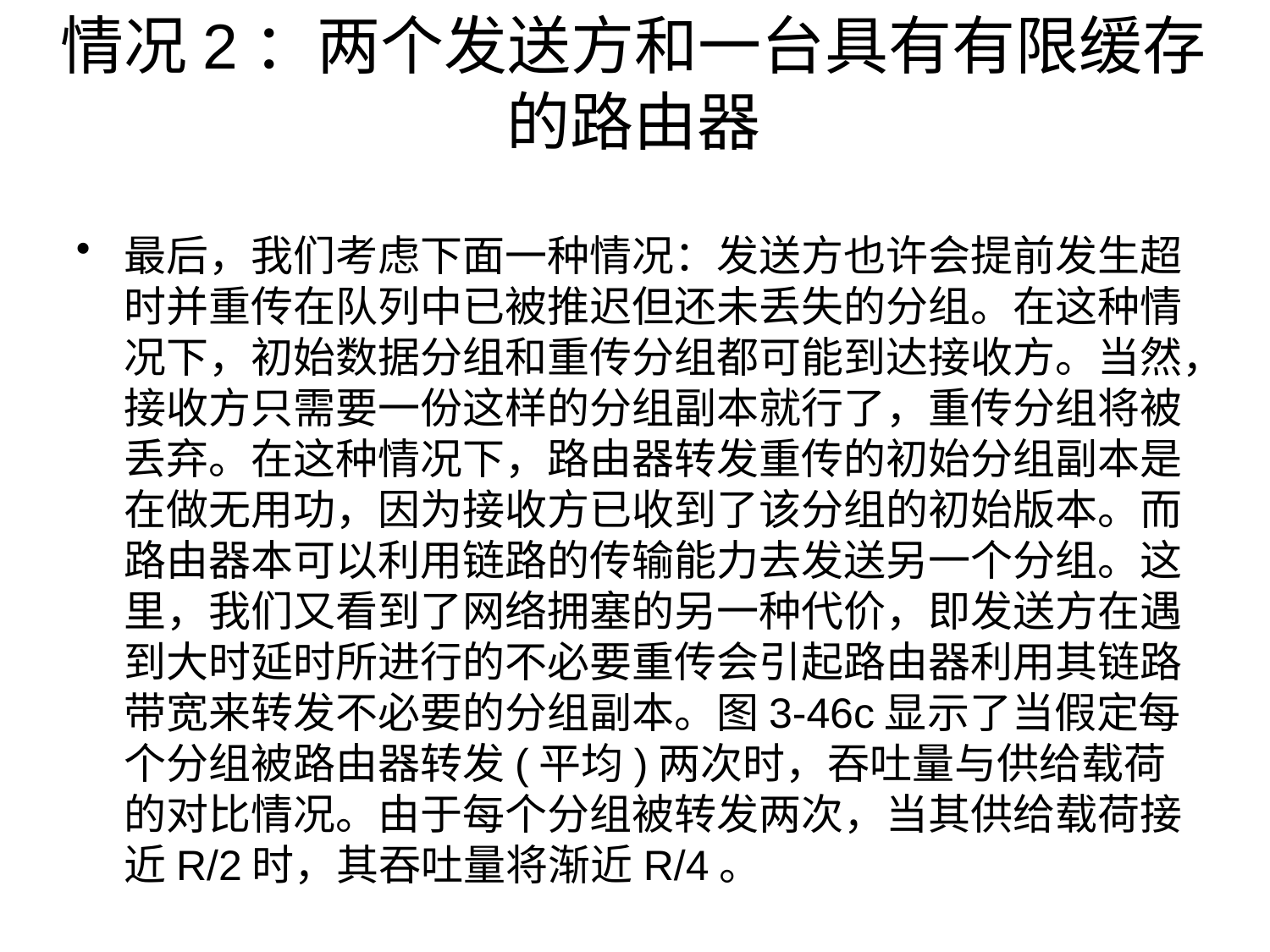

# 情况2：两个发送方和一台具有有限缓存的路由器
最后，我们考虑下面一种情况：发送方也许会提前发生超时并重传在队列中已被推迟但还未丢失的分组。在这种情况下，初始数据分组和重传分组都可能到达接收方。当然，接收方只需要一份这样的分组副本就行了，重传分组将被丢弃。在这种情况下，路由器转发重传的初始分组副本是在做无用功，因为接收方已收到了该分组的初始版本。而路由器本可以利用链路的传输能力去发送另一个分组。这里，我们又看到了网络拥塞的另一种代价，即发送方在遇到大时延时所进行的不必要重传会引起路由器利用其链路带宽来转发不必要的分组副本。图3-46c显示了当假定每个分组被路由器转发(平均)两次时，吞吐量与供给载荷的对比情况。由于每个分组被转发两次，当其供给载荷接近R/2时，其吞吐量将渐近R/4。